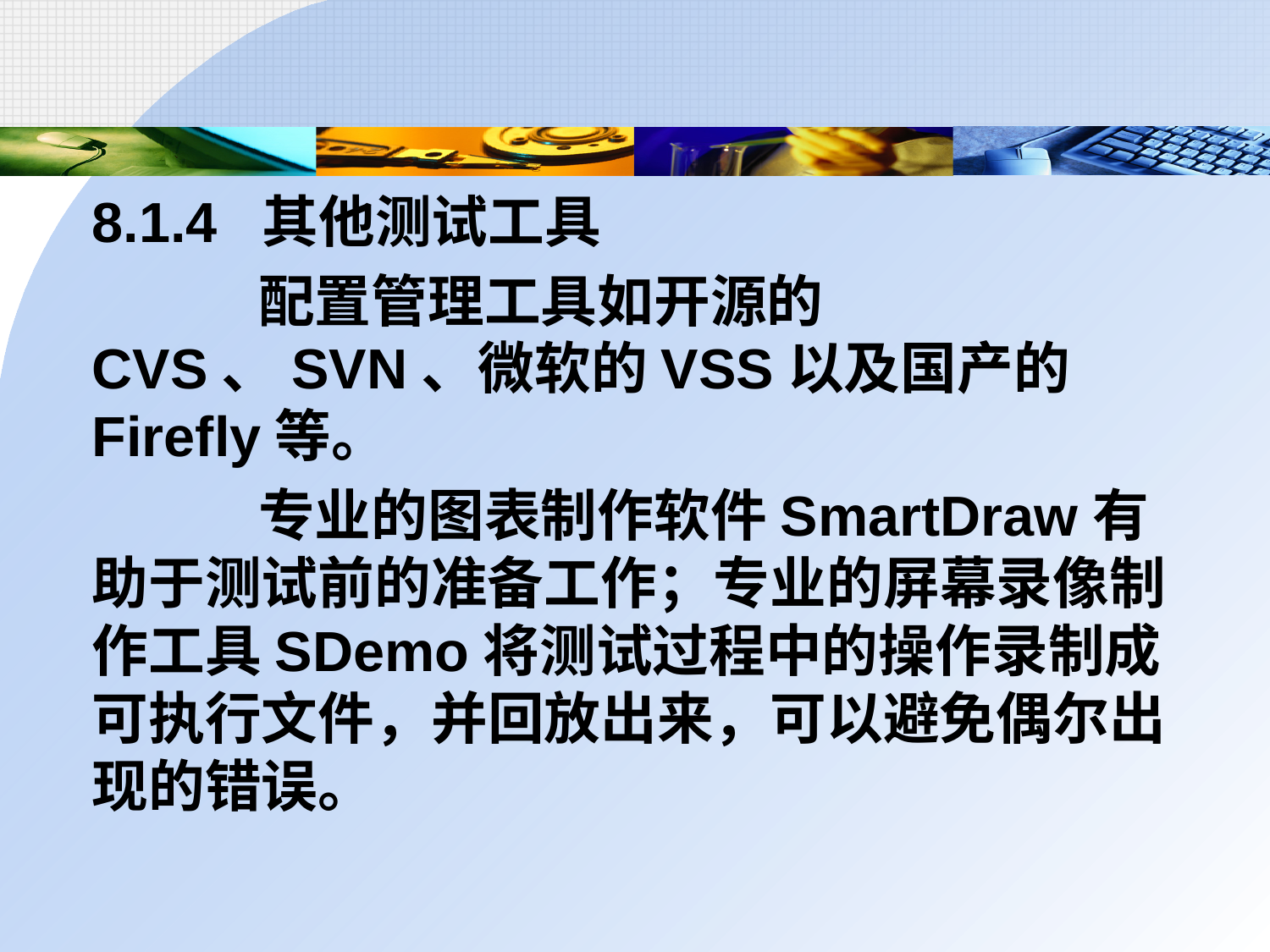

8.1.4  其他测试工具
		  配置管理工具如开源的CVS、SVN、微软的VSS以及国产的Firefly等。
		  专业的图表制作软件SmartDraw有助于测试前的准备工作；专业的屏幕录像制作工具SDemo将测试过程中的操作录制成可执行文件，并回放出来，可以避免偶尔出现的错误。